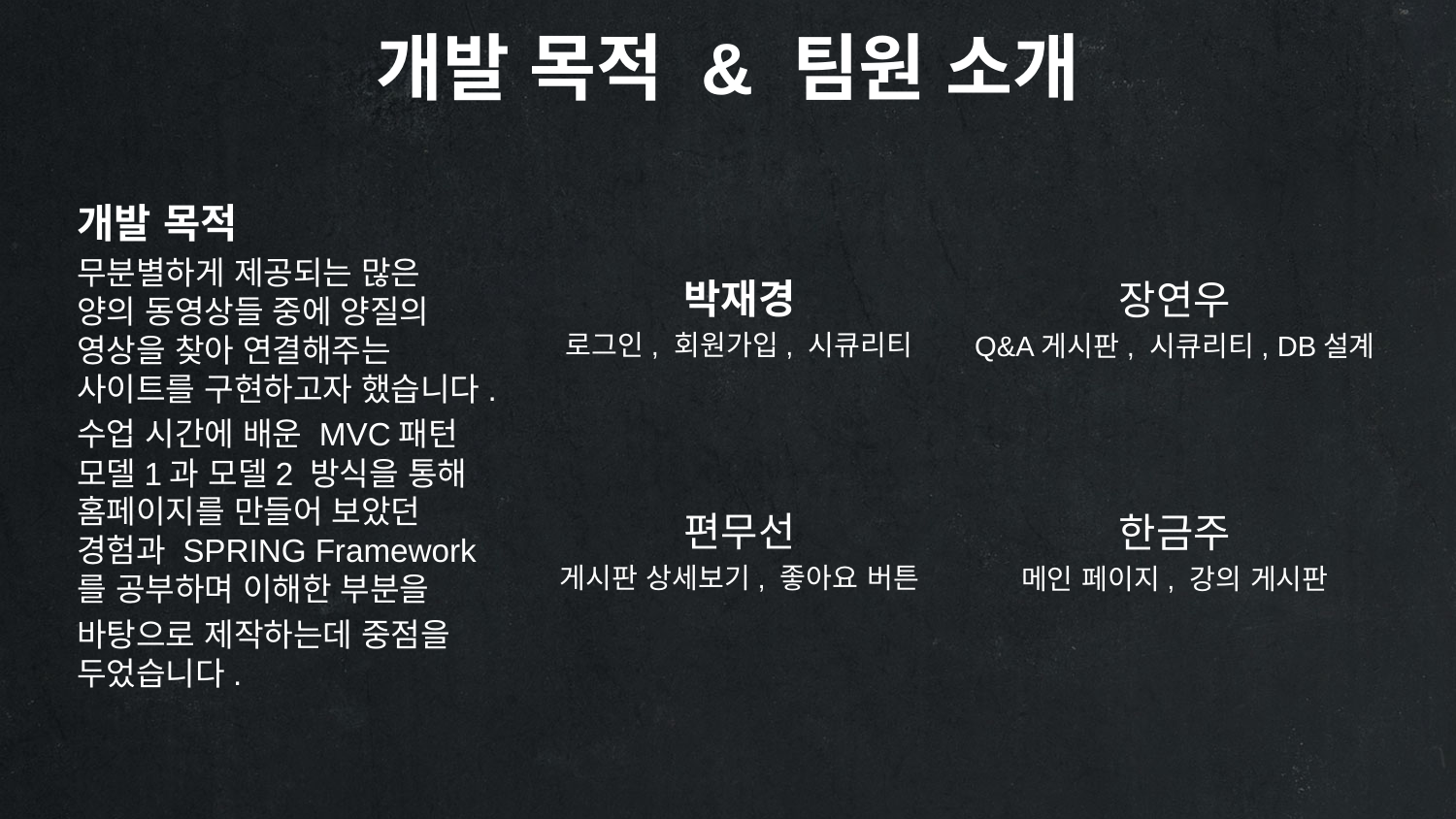

개발 목적 & 팀원 소개
개발 목적
무분별하게 제공되는 많은 양의 동영상들 중에 양질의 영상을 찾아 연결해주는 사이트를 구현하고자 했습니다.
수업 시간에 배운 MVC패턴 모델1과 모델2 방식을 통해 홈페이지를 만들어 보았던 경험과 SPRING Framework를 공부하며 이해한 부분을
바탕으로 제작하는데 중점을 두었습니다.
박재경
로그인, 회원가입, 시큐리티
장연우
Q&A게시판, 시큐리티, DB설계
편무선
게시판 상세보기, 좋아요 버튼
한금주
메인 페이지, 강의 게시판